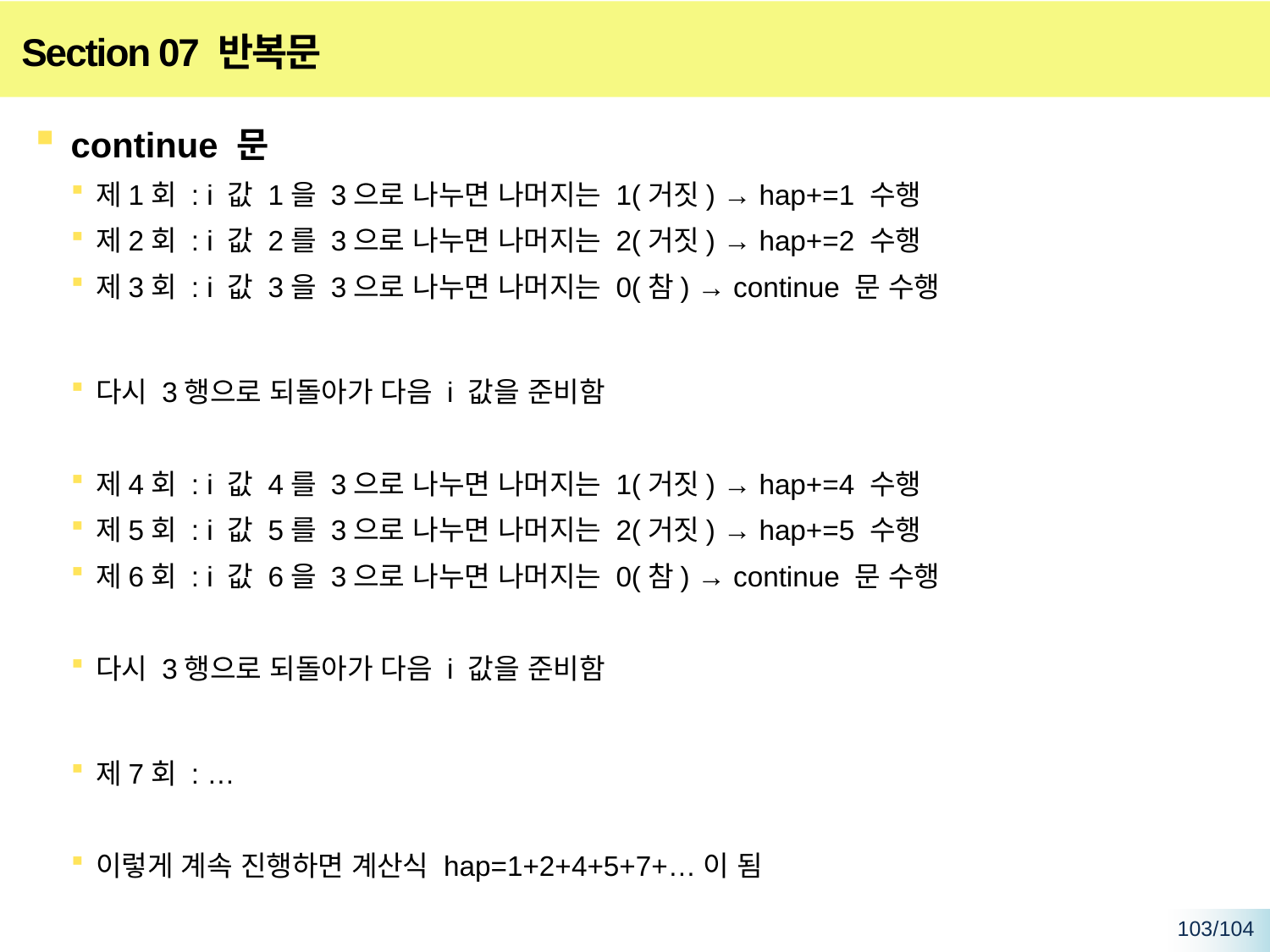

# Section 07 반복문
continue 문
제1회 : i 값 1을 3으로 나누면 나머지는 1(거짓) → hap+=1 수행
제2회 : i 값 2를 3으로 나누면 나머지는 2(거짓) → hap+=2 수행
제3회 : i 값 3을 3으로 나누면 나머지는 0(참) → continue 문 수행

다시 3행으로 되돌아가 다음 i 값을 준비함

제4회 : i 값 4를 3으로 나누면 나머지는 1(거짓) → hap+=4 수행
제5회 : i 값 5를 3으로 나누면 나머지는 2(거짓) → hap+=5 수행
제6회 : i 값 6을 3으로 나누면 나머지는 0(참) → continue 문 수행

다시 3행으로 되돌아가 다음 i 값을 준비함

제7회 : …

이렇게 계속 진행하면 계산식 hap=1+2+4+5+7+…이 됨